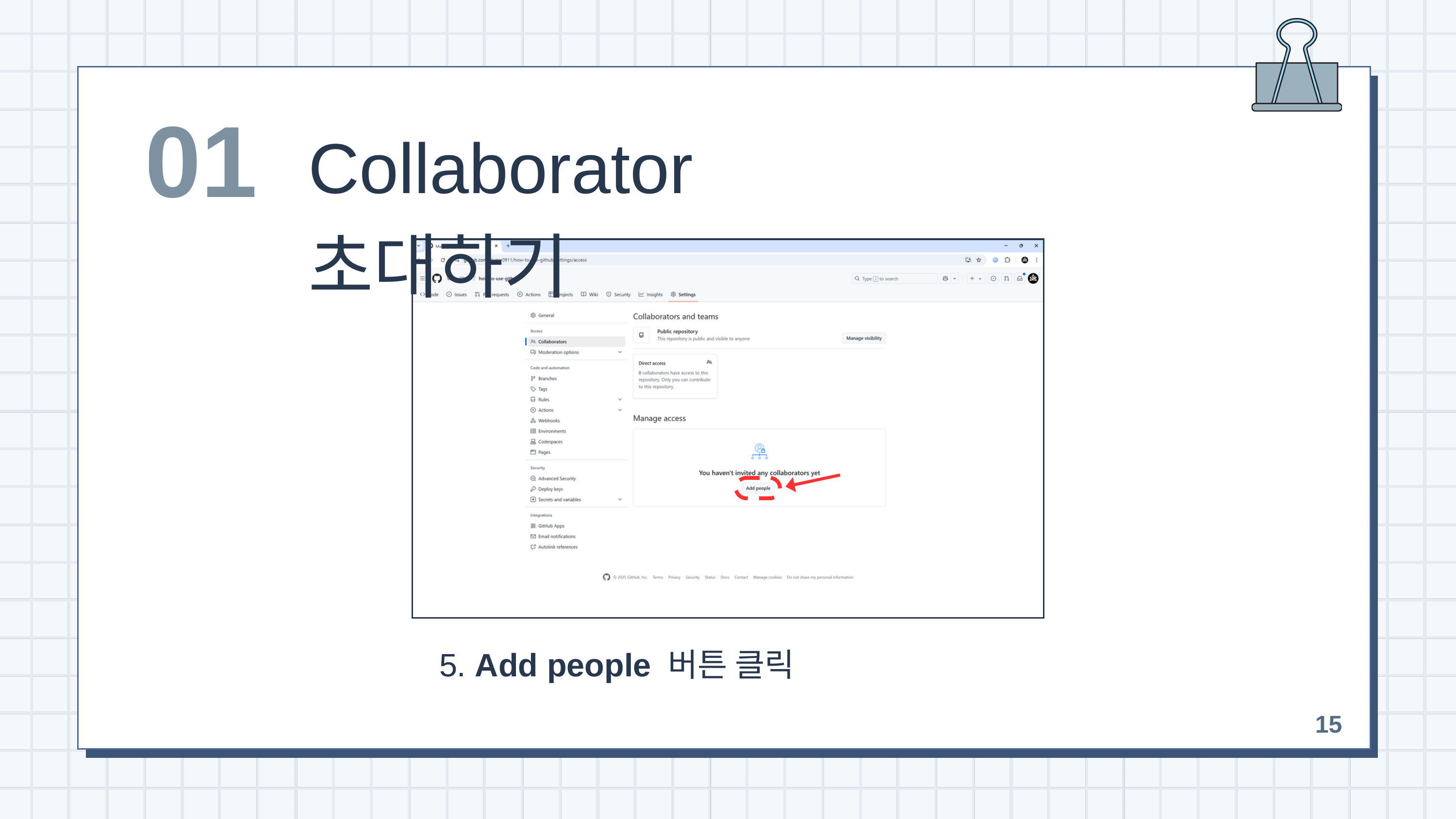

01
Collaborator 초대하기

   5. Add people 버튼 클릭
15